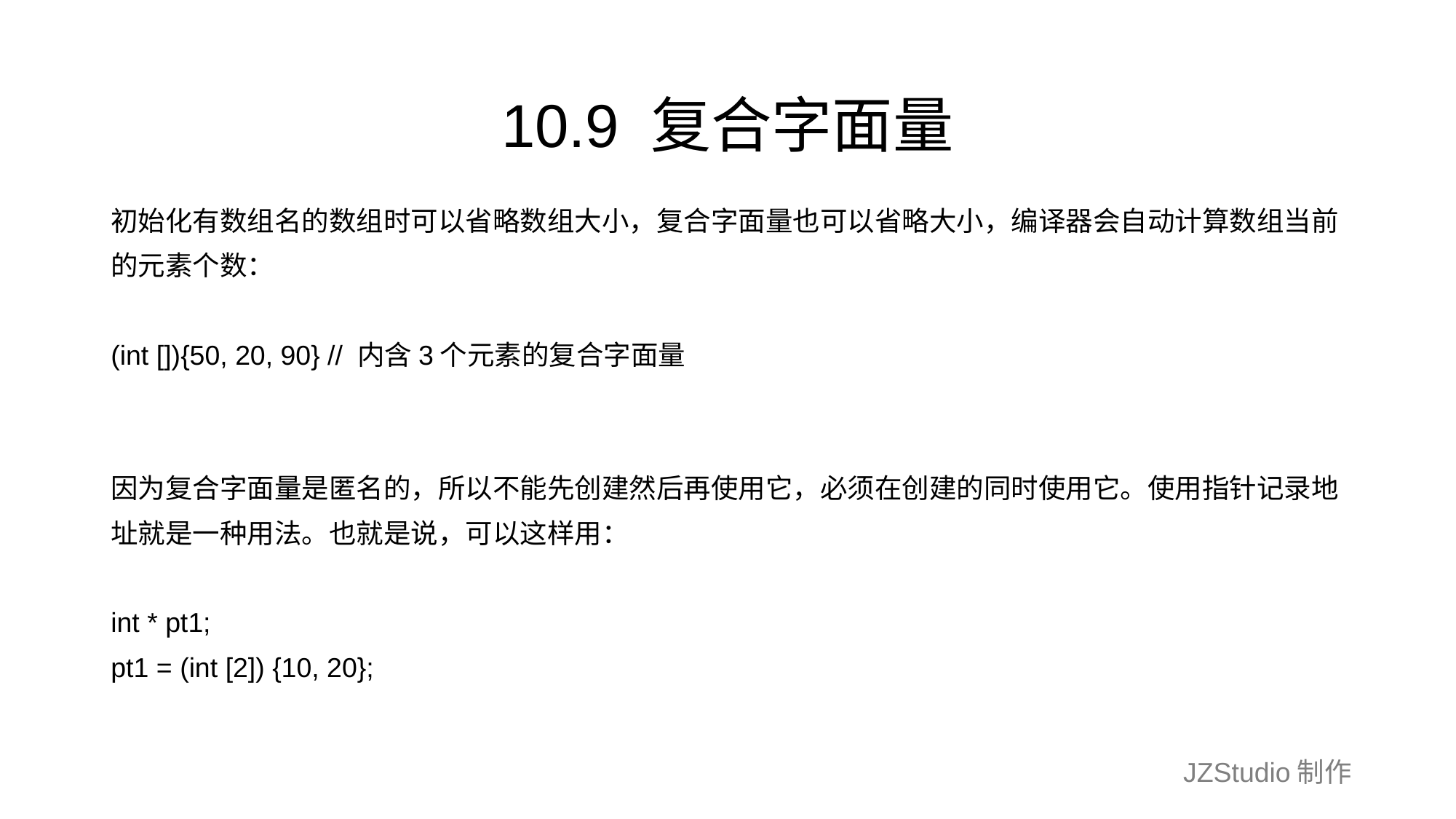

# 10.9 复合字面量
初始化有数组名的数组时可以省略数组大小，复合字面量也可以省略大小，编译器会自动计算数组当前
的元素个数：

(int []){50, 20, 90} // 内含3个元素的复合字面量

因为复合字面量是匿名的，所以不能先创建然后再使用它，必须在创建的同时使用它。使用指针记录地
址就是一种用法。也就是说，可以这样用：

int * pt1;
pt1 = (int [2]) {10, 20};